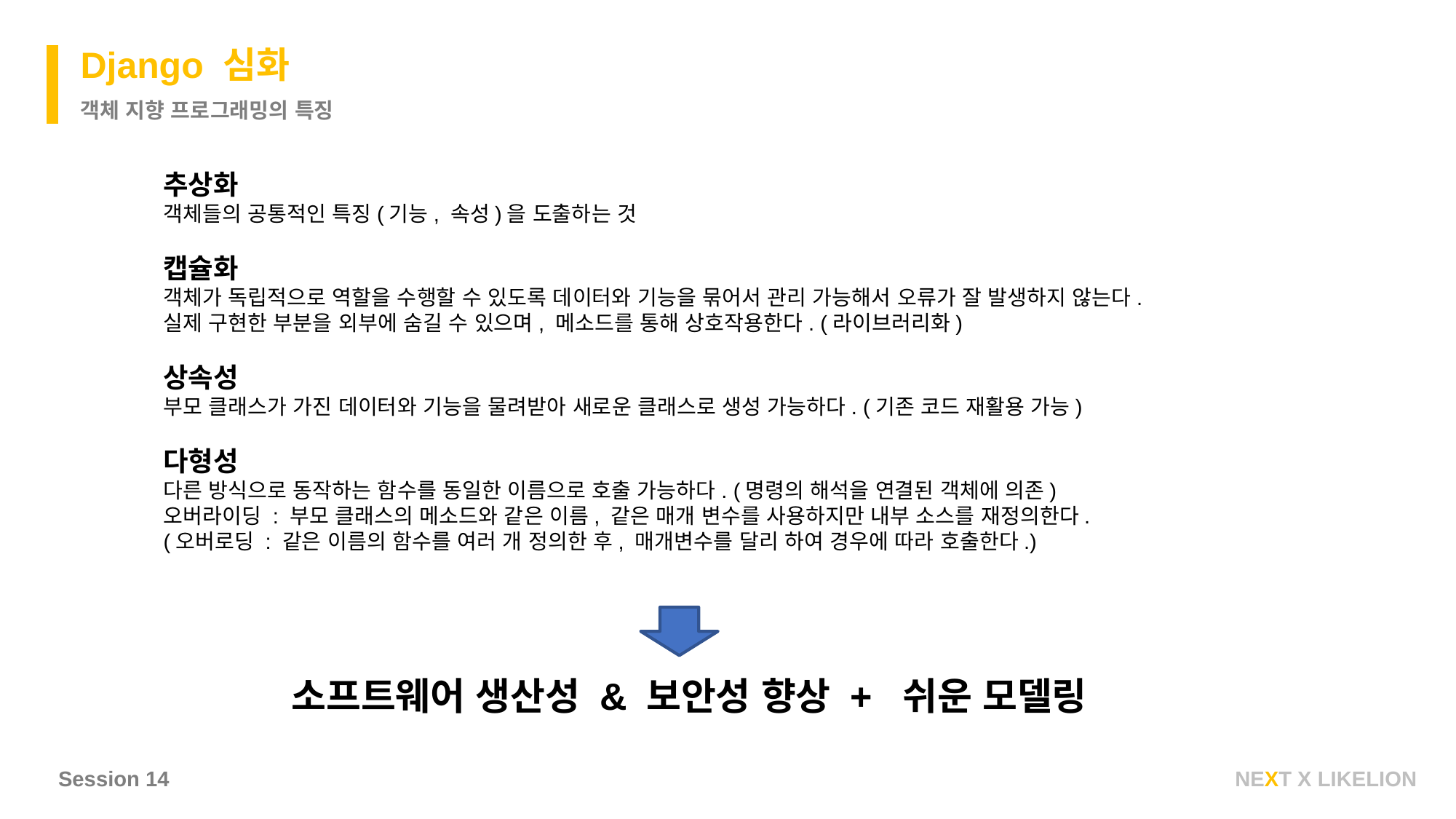

Django 심화

객체 지향 프로그래밍의 특징
추상화
객체들의 공통적인 특징(기능, 속성)을 도출하는 것

캡슐화
객체가 독립적으로 역할을 수행할 수 있도록 데이터와 기능을 묶어서 관리 가능해서 오류가 잘 발생하지 않는다.
실제 구현한 부분을 외부에 숨길 수 있으며, 메소드를 통해 상호작용한다. (라이브러리화)

상속성
부모 클래스가 가진 데이터와 기능을 물려받아 새로운 클래스로 생성 가능하다. (기존 코드 재활용 가능)

다형성
다른 방식으로 동작하는 함수를 동일한 이름으로 호출 가능하다. (명령의 해석을 연결된 객체에 의존)
오버라이딩 : 부모 클래스의 메소드와 같은 이름, 같은 매개 변수를 사용하지만 내부 소스를 재정의한다.
(오버로딩 : 같은 이름의 함수를 여러 개 정의한 후, 매개변수를 달리 하여 경우에 따라 호출한다.)

소프트웨어 생산성 & 보안성 향상 +  쉬운 모델링
Session 14
NEXT X LIKELION